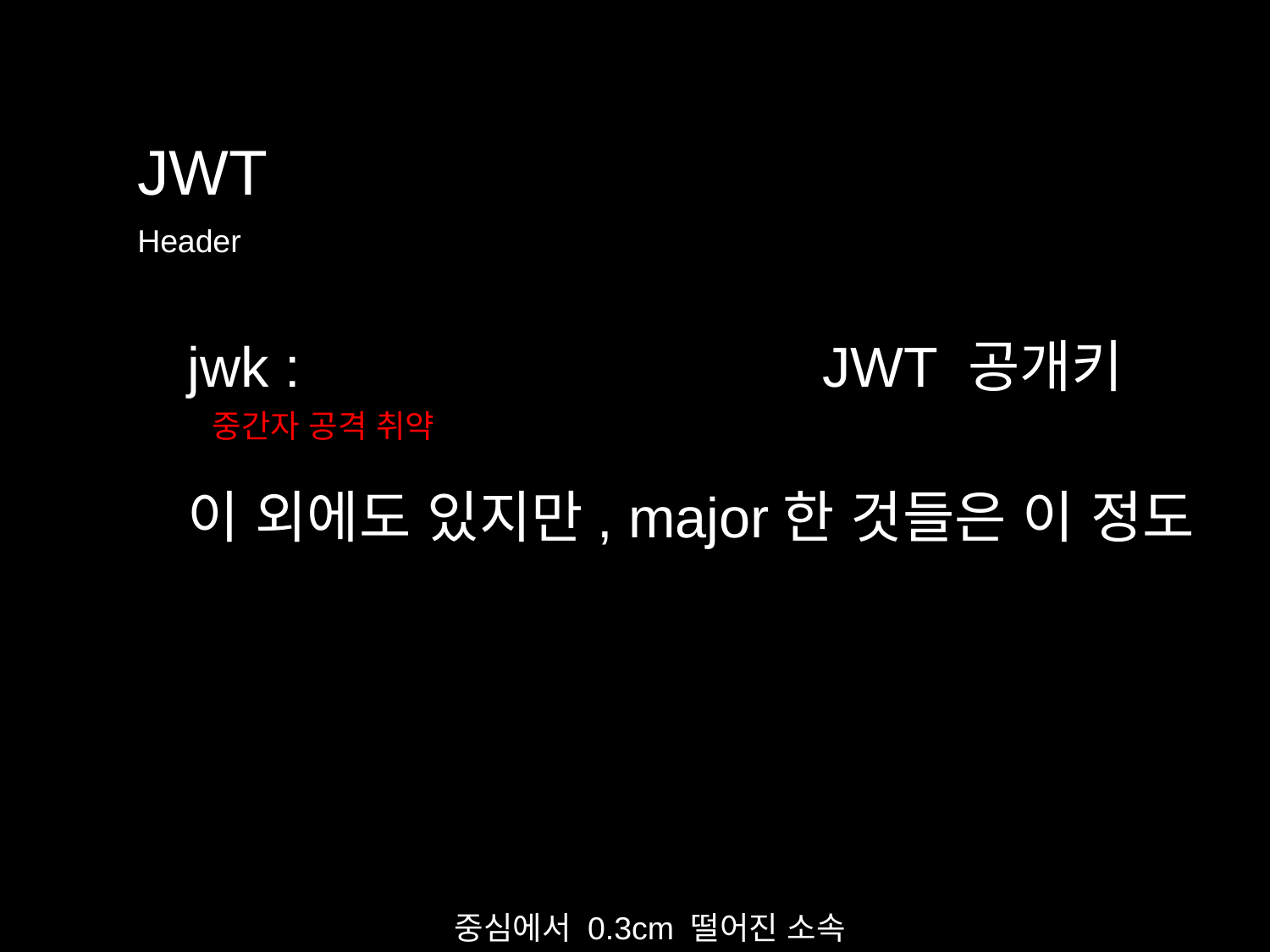

JWT
Header
jwk : 				JWT 공개키
중간자 공격 취약
이 외에도 있지만, major한 것들은 이 정도